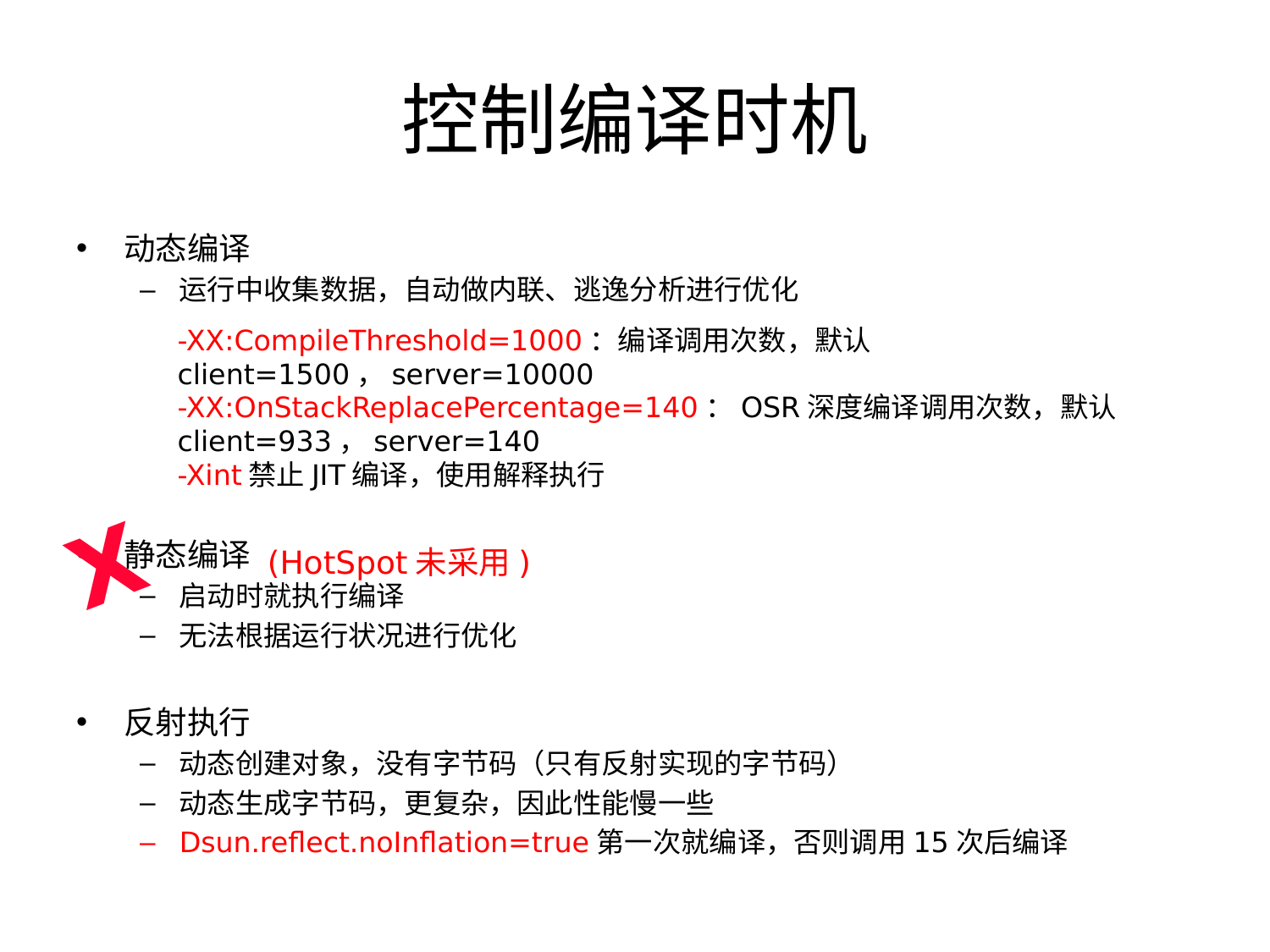

# 控制编译时机
动态编译
运行中收集数据，自动做内联、逃逸分析进行优化

静态编译
启动时就执行编译
无法根据运行状况进行优化

反射执行
动态创建对象，没有字节码（只有反射实现的字节码）
动态生成字节码，更复杂，因此性能慢一些
Dsun.reflect.noInflation=true第一次就编译，否则调用15次后编译

-XX:CompileThreshold=1000：编译调用次数，默认client=1500，server=10000
-XX:OnStackReplacePercentage=140：OSR深度编译调用次数，默认client=933，server=140
-Xint禁止JIT编译，使用解释执行
X
(HotSpot未采用)